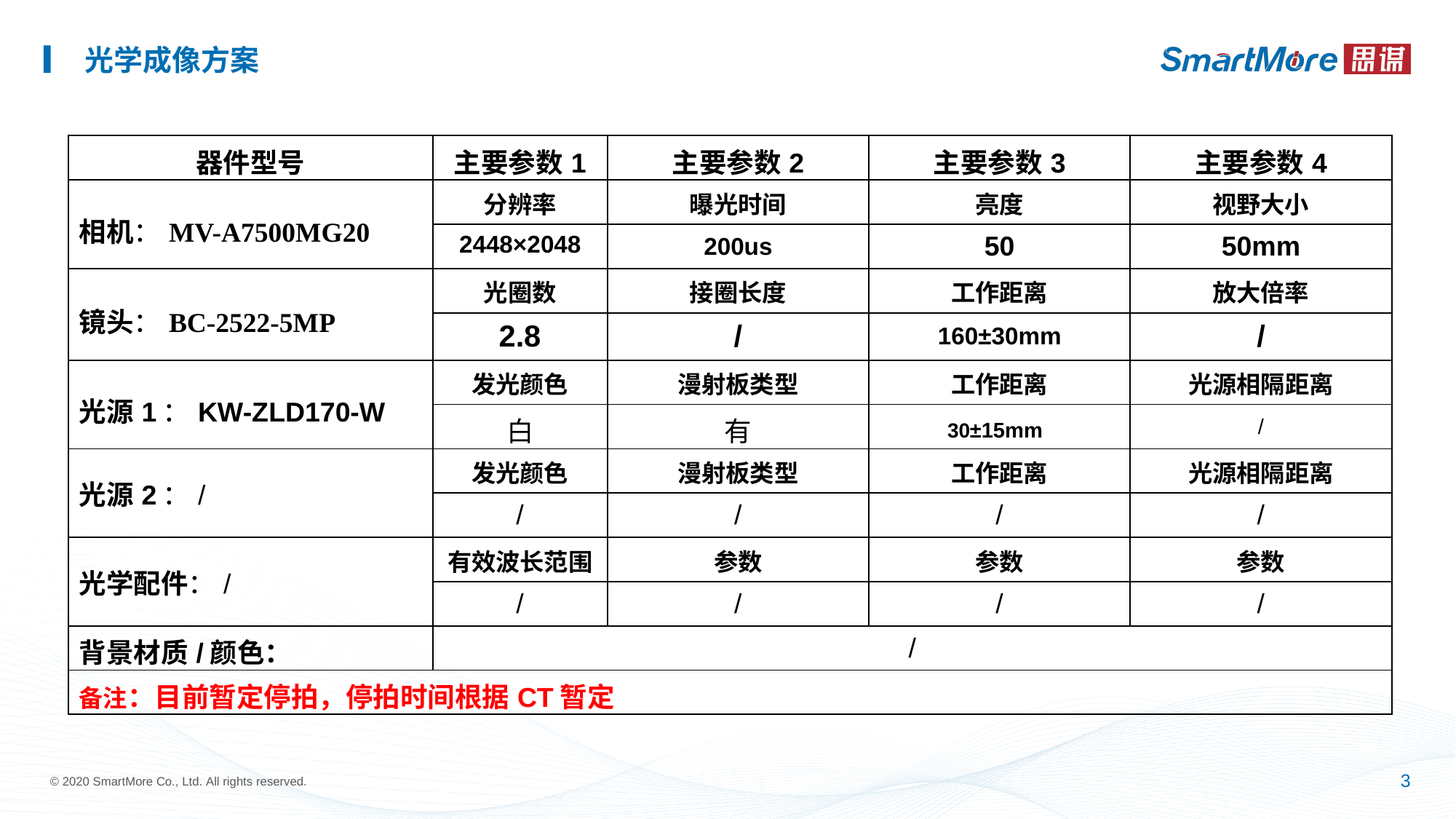

# 光学成像方案
| 器件型号 | 主要参数1 | 主要参数2 | 主要参数3 | 主要参数4 |
| --- | --- | --- | --- | --- |
| 相机：MV-A7500MG20 | 分辨率 | 曝光时间 | 亮度 | 视野大小 |
|  | 2448×2048 | 200us | 50 | 50mm |
| 镜头：BC-2522-5MP | 光圈数 | 接圈长度 | 工作距离 | 放大倍率 |
|  | 2.8 | / | 160±30mm | / |
| 光源1：KW-ZLD170-W | 发光颜色 | 漫射板类型 | 工作距离 | 光源相隔距离 |
|  | 白 | 有 | 30±15mm | / |
| 光源2：/ | 发光颜色 | 漫射板类型 | 工作距离 | 光源相隔距离 |
|  | / | / | / | / |
| 光学配件：/ | 有效波长范围 | 参数 | 参数 | 参数 |
|  | / | / | / | / |
| 背景材质/颜色： | / |  |  |  |
| 备注：目前暂定停拍，停拍时间根据CT暂定 |  |  |  |  |